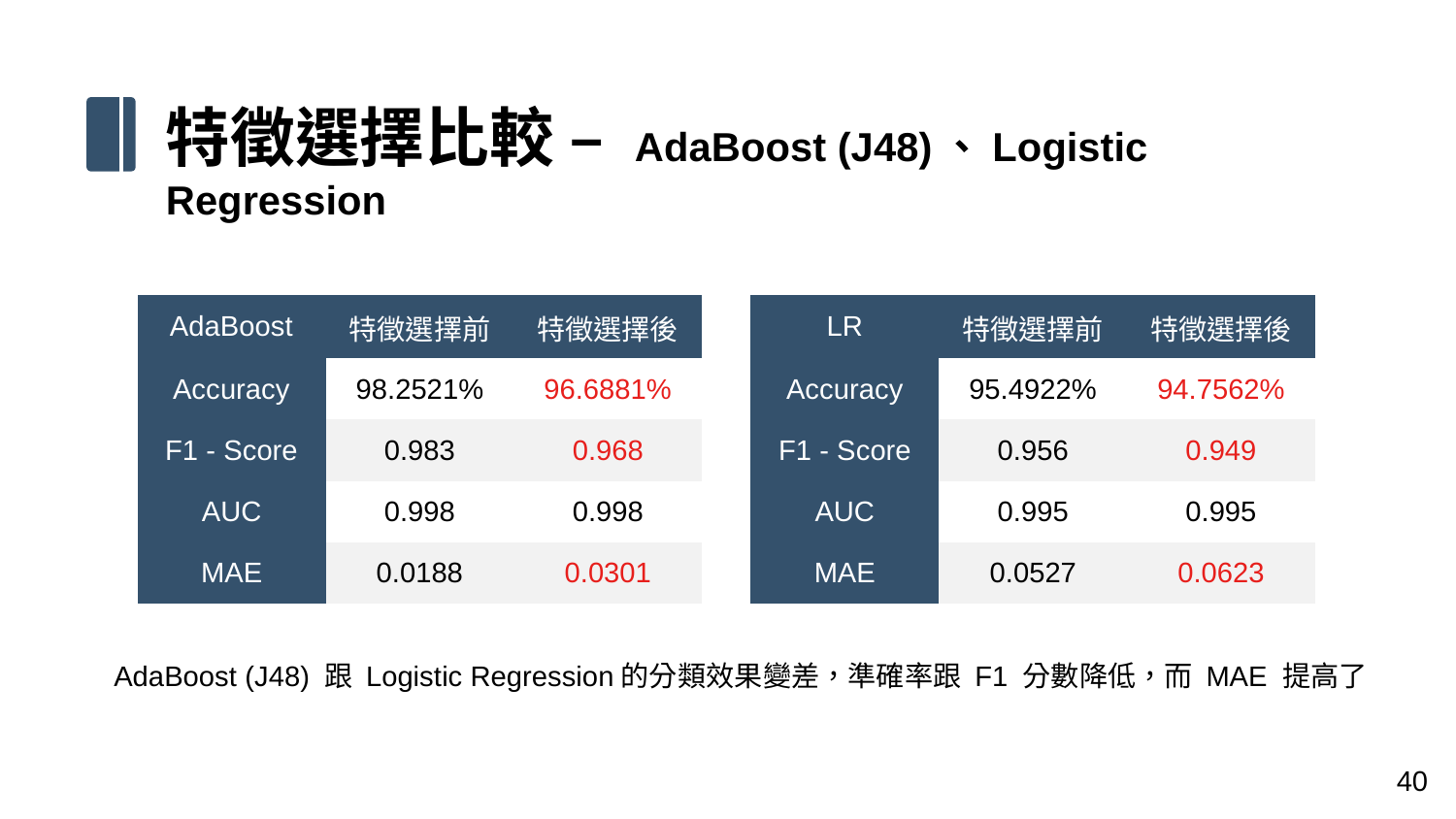

特徵選擇比較 – AdaBoost (J48)、Logistic Regression

| AdaBoost | 特徵選擇前 | 特徵選擇後 |
| --- | --- | --- |
| Accuracy | 98.2521% | 96.6881% |
| F1 - Score | 0.983 | 0.968 |
| AUC | 0.998 | 0.998 |
| MAE | 0.0188 | 0.0301 |
| LR | 特徵選擇前 | 特徵選擇後 |
| --- | --- | --- |
| Accuracy | 95.4922% | 94.7562% |
| F1 - Score | 0.956 | 0.949 |
| AUC | 0.995 | 0.995 |
| MAE | 0.0527 | 0.0623 |
AdaBoost (J48) 跟 Logistic Regression的分類效果變差，準確率跟 F1 分數降低，而 MAE 提高了
40